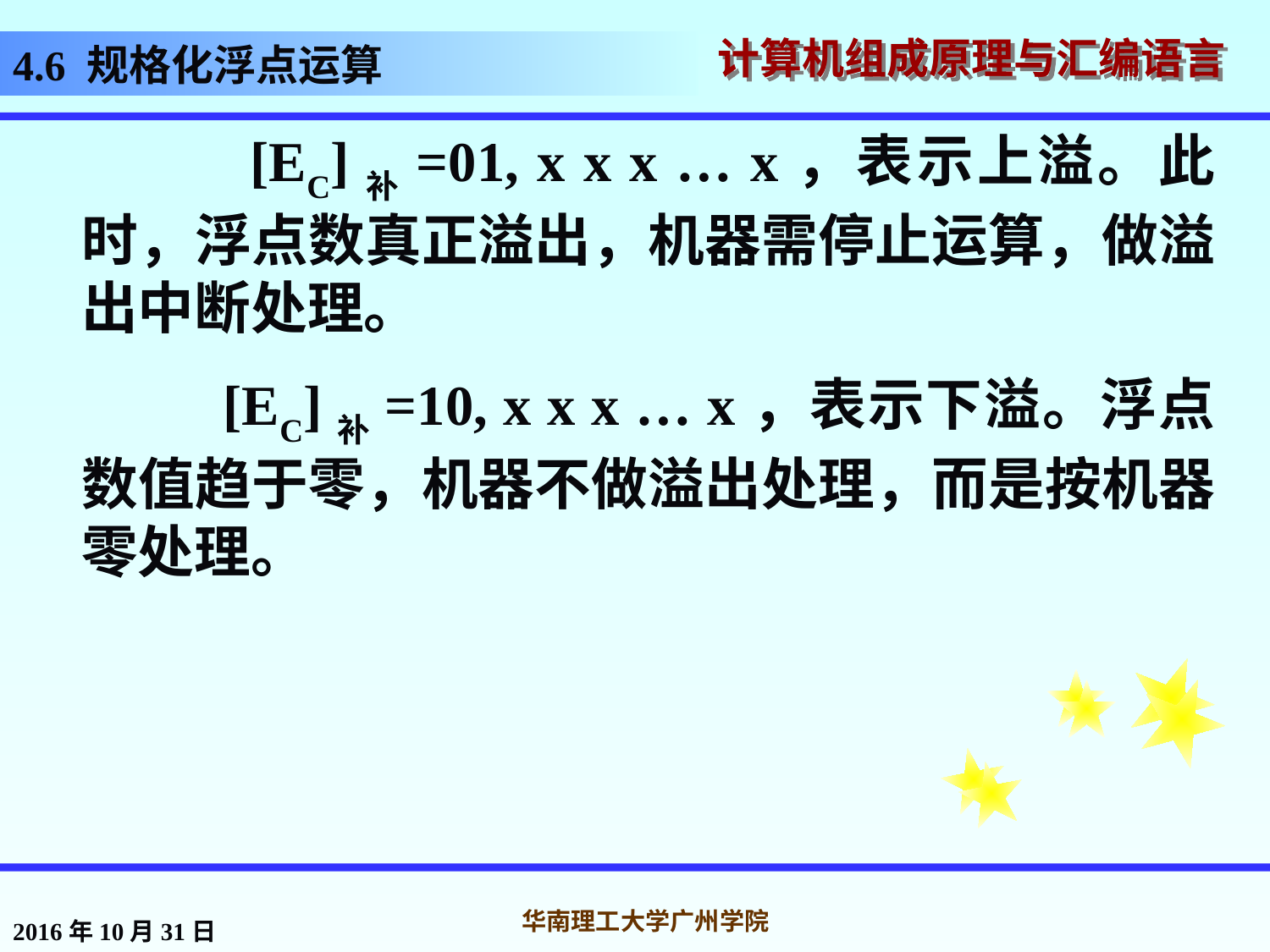

# 4.6 规格化浮点运算
            [EC]补=01, x x x … x，表示上溢。此时，浮点数真正溢出，机器需停止运算，做溢出中断处理。
            [EC]补=10, x x x … x，表示下溢。浮点数值趋于零，机器不做溢出处理，而是按机器零处理。
2016年10月31日
华南理工大学广州学院